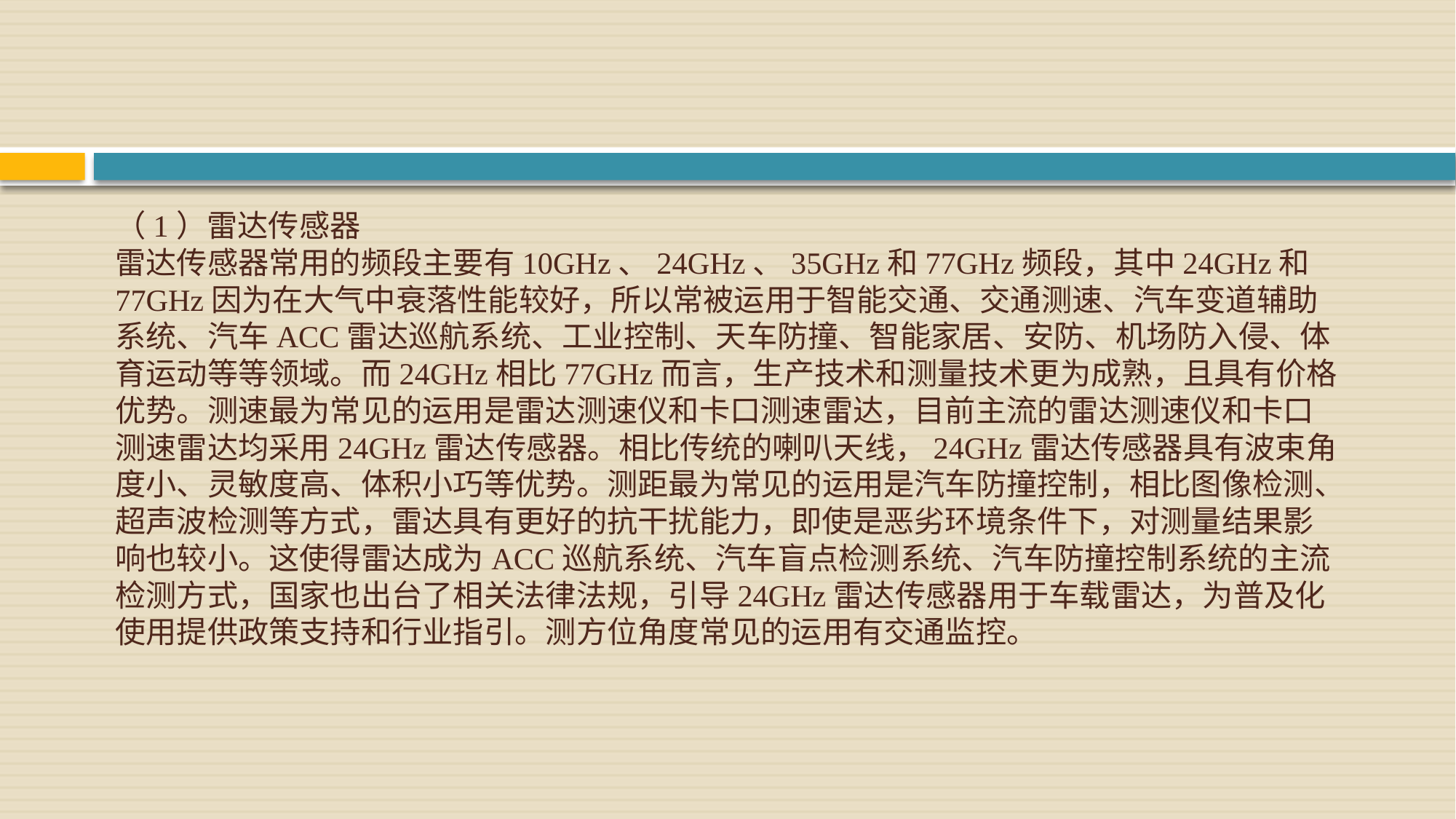

# （1）雷达传感器
雷达传感器常用的频段主要有10GHz、24GHz、35GHz和77GHz频段，其中24GHz和77GHz因为在大气中衰落性能较好，所以常被运用于智能交通、交通测速、汽车变道辅助系统、汽车ACC雷达巡航系统、工业控制、天车防撞、智能家居、安防、机场防入侵、体育运动等等领域。而24GHz相比77GHz而言，生产技术和测量技术更为成熟，且具有价格优势。测速最为常见的运用是雷达测速仪和卡口测速雷达，目前主流的雷达测速仪和卡口测速雷达均采用24GHz雷达传感器。相比传统的喇叭天线，24GHz雷达传感器具有波束角度小、灵敏度高、体积小巧等优势。测距最为常见的运用是汽车防撞控制，相比图像检测、超声波检测等方式，雷达具有更好的抗干扰能力，即使是恶劣环境条件下，对测量结果影响也较小。这使得雷达成为ACC巡航系统、汽车盲点检测系统、汽车防撞控制系统的主流检测方式，国家也出台了相关法律法规，引导24GHz雷达传感器用于车载雷达，为普及化使用提供政策支持和行业指引。测方位角度常见的运用有交通监控。